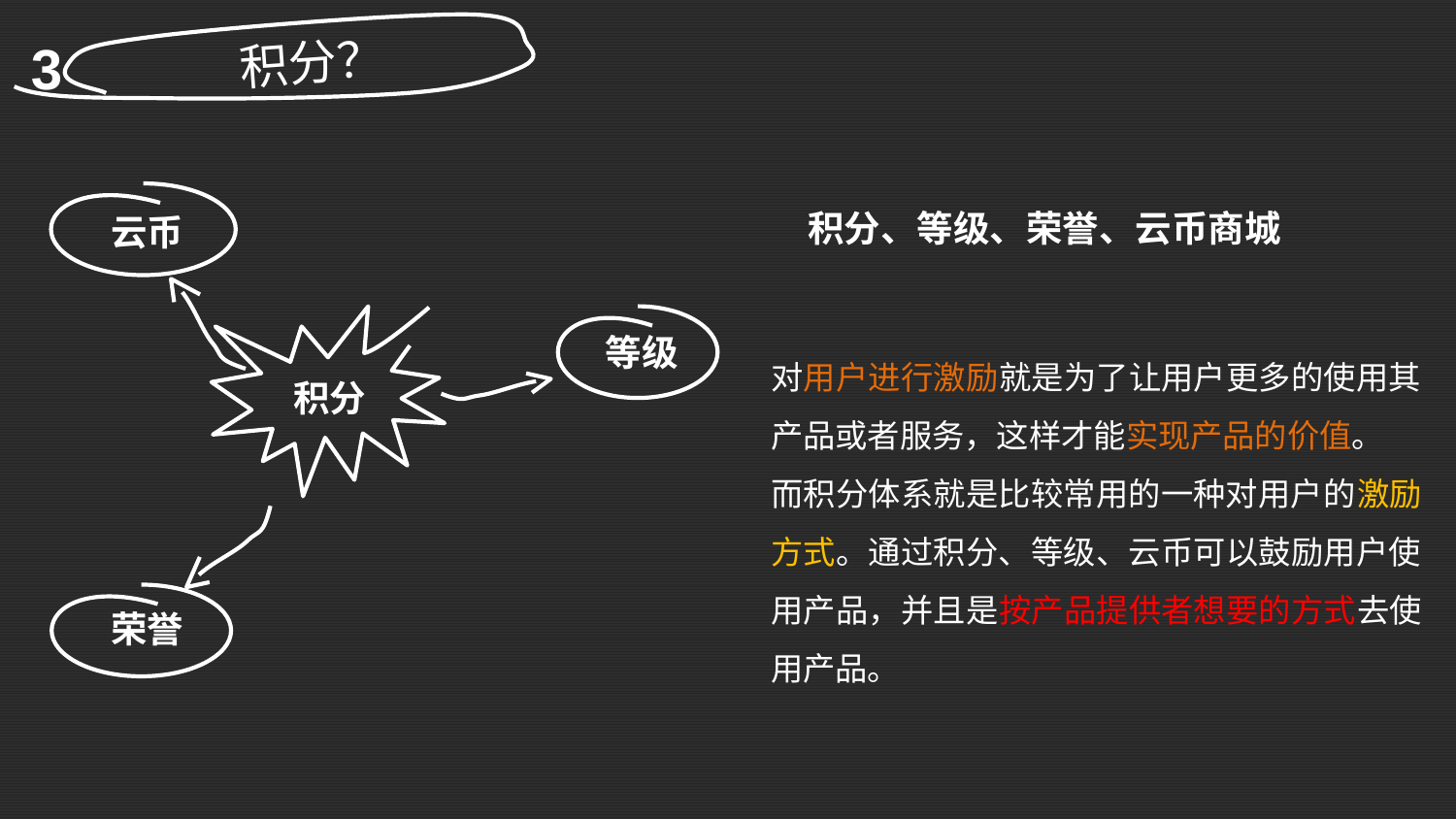

积分？
3

云币
积分、等级、荣誉、云币商城

等级

积分
对用户进行激励就是为了让用户更多的使用其产品或者服务，这样才能实现产品的价值。
而积分体系就是比较常用的一种对用户的激励方式。通过积分、等级、云币可以鼓励用户使用产品，并且是按产品提供者想要的方式去使用产品。

荣誉